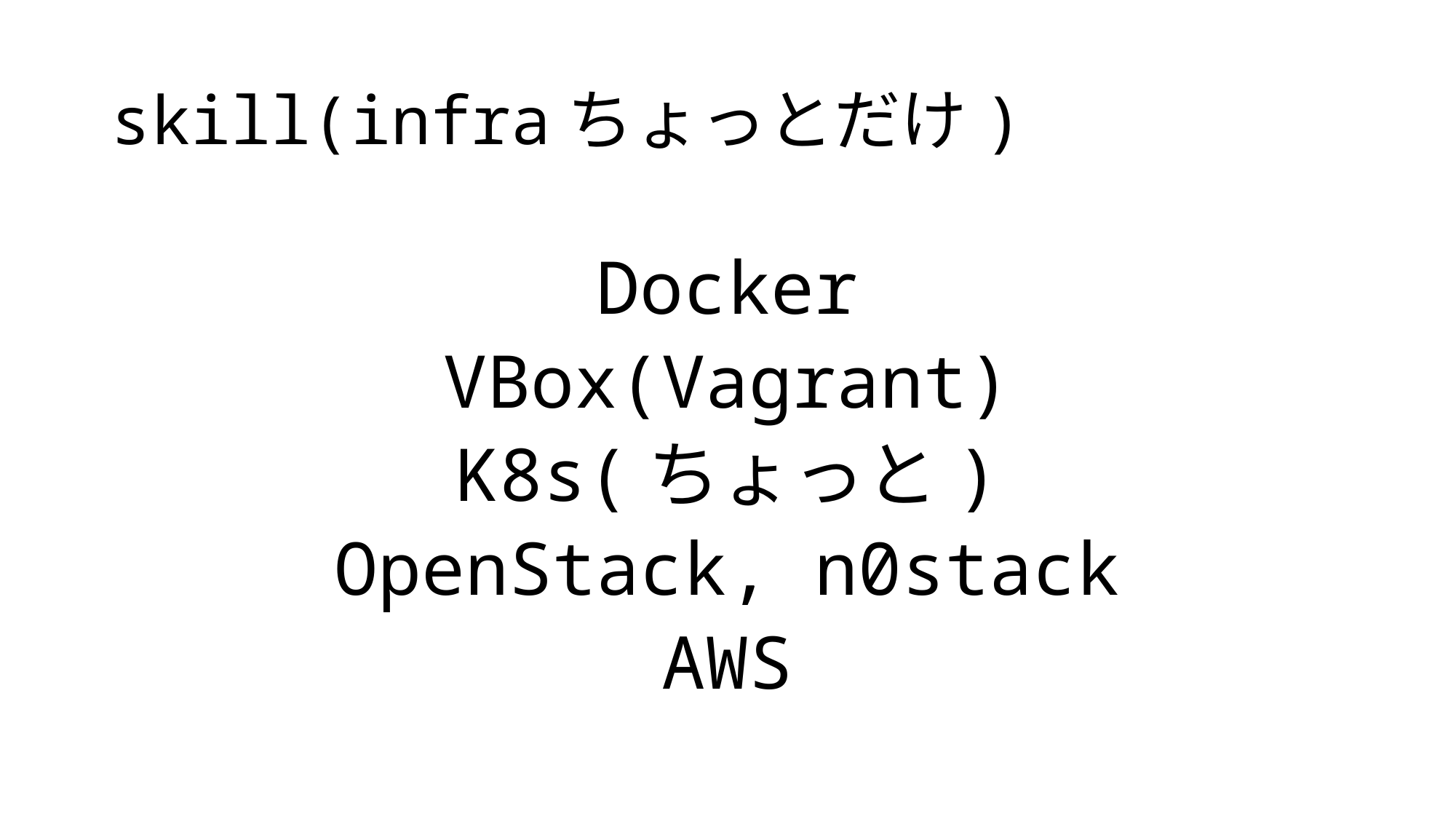

# skill(infraちょっとだけ)
Docker
VBox(Vagrant)
K8s(ちょっと)
OpenStack, n0stack
AWS